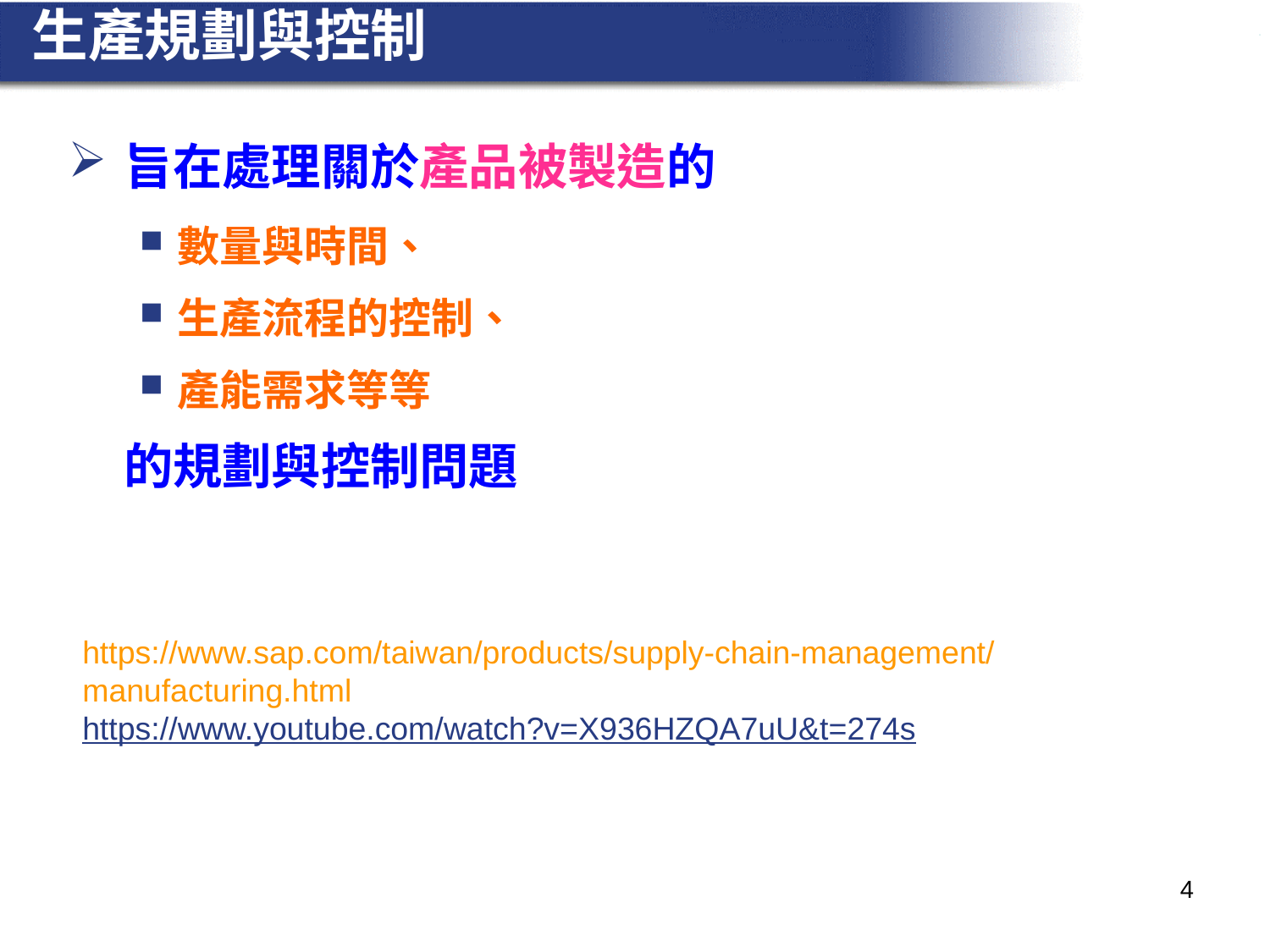

# 生產規劃與控制
旨在處理關於產品被製造的
數量與時間、
生產流程的控制、
產能需求等等
	的規劃與控制問題
https://www.sap.com/taiwan/products/supply-chain-management/manufacturing.html
https://www.youtube.com/watch?v=X936HZQA7uU&t=274s
4